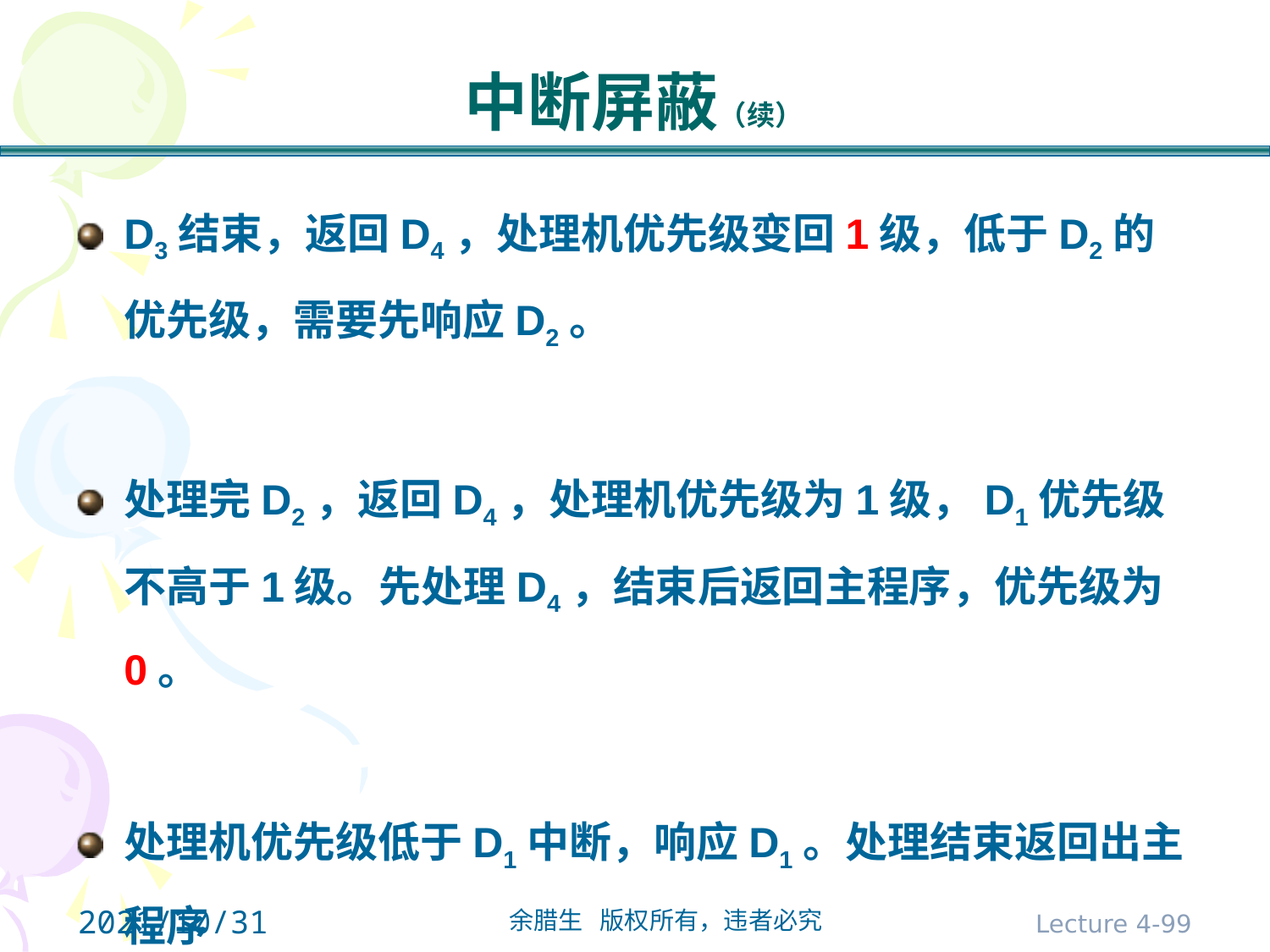

# 中断屏蔽（续）
D3结束，返回D4，处理机优先级变回1级，低于D2的优先级，需要先响应D2。

处理完D2，返回D4，处理机优先级为1级，D1优先级不高于1级。先处理D4，结束后返回主程序，优先级为0。

处理机优先级低于D1中断，响应D1。处理结束返回出主程序
2021/10/31
Lecture 4-99